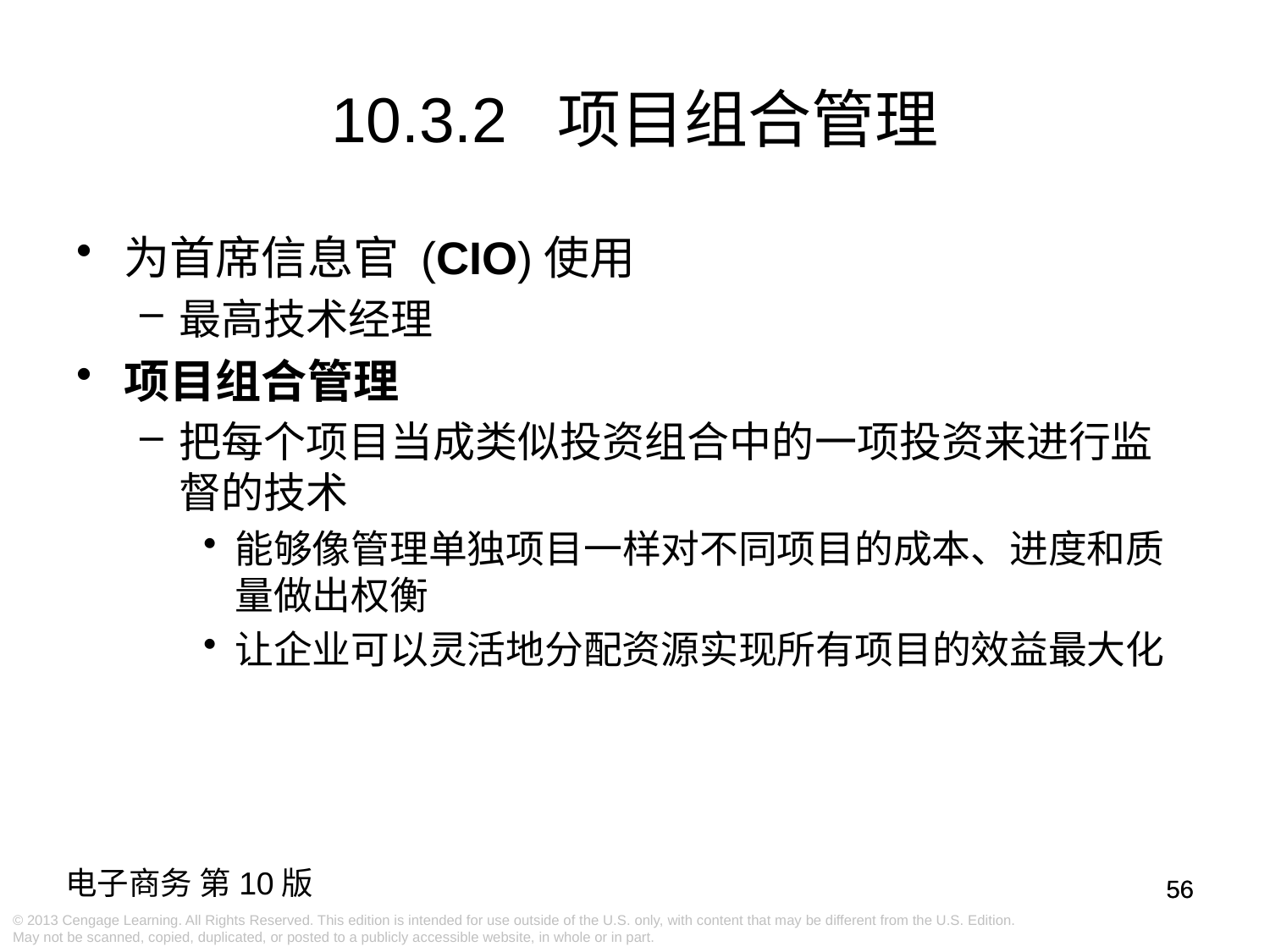

# 10.3.2  项目组合管理
为首席信息官 (CIO)使用
最高技术经理
项目组合管理
把每个项目当成类似投资组合中的一项投资来进行监督的技术
能够像管理单独项目一样对不同项目的成本、进度和质量做出权衡
让企业可以灵活地分配资源实现所有项目的效益最大化

56
56